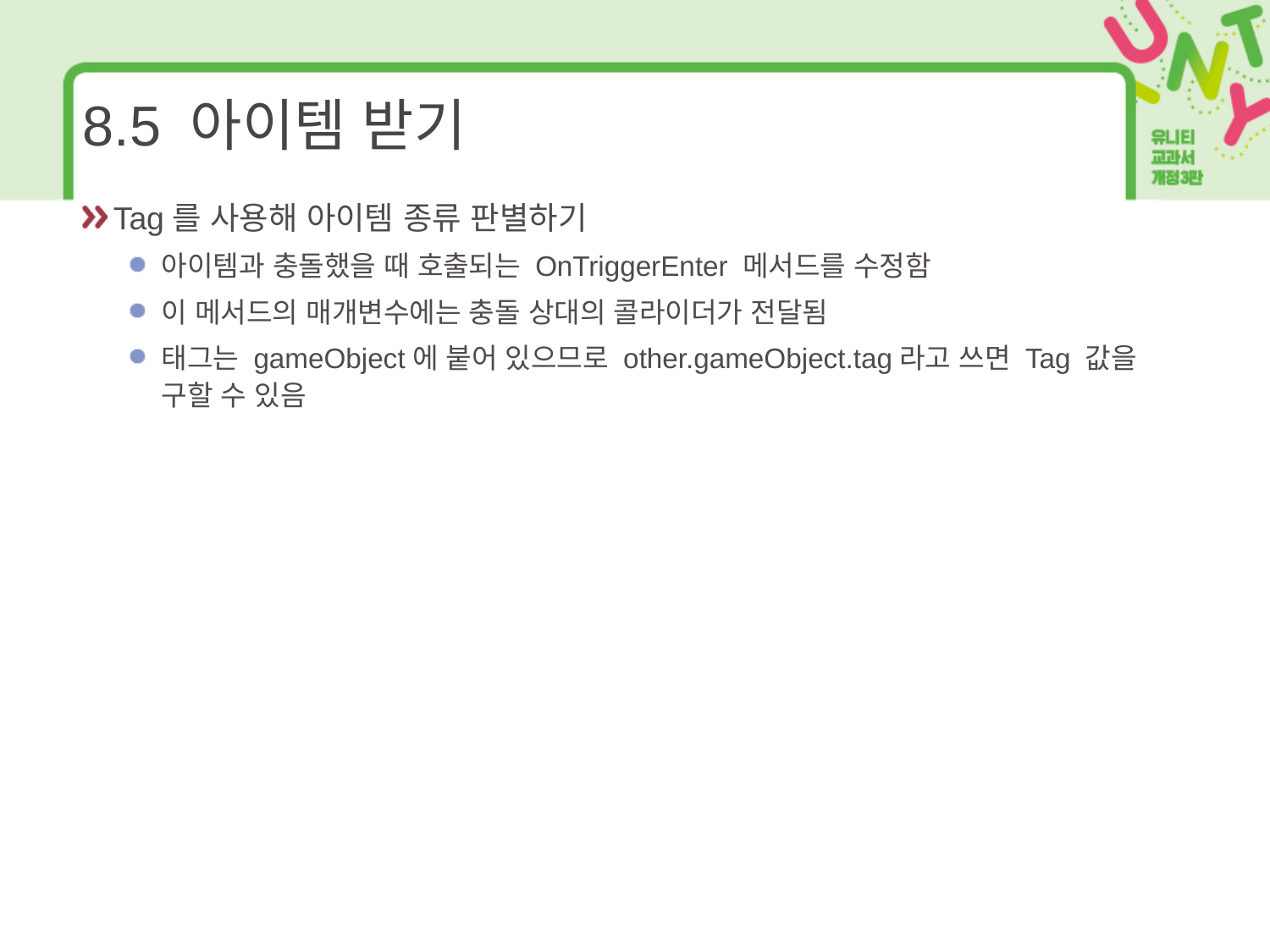

# 8.5 아이템 받기
Tag를 사용해 아이템 종류 판별하기
아이템과 충돌했을 때 호출되는 OnTriggerEnter 메서드를 수정함
이 메서드의 매개변수에는 충돌 상대의 콜라이더가 전달됨
태그는 gameObject에 붙어 있으므로 other.gameObject.tag라고 쓰면 Tag 값을 구할 수 있음